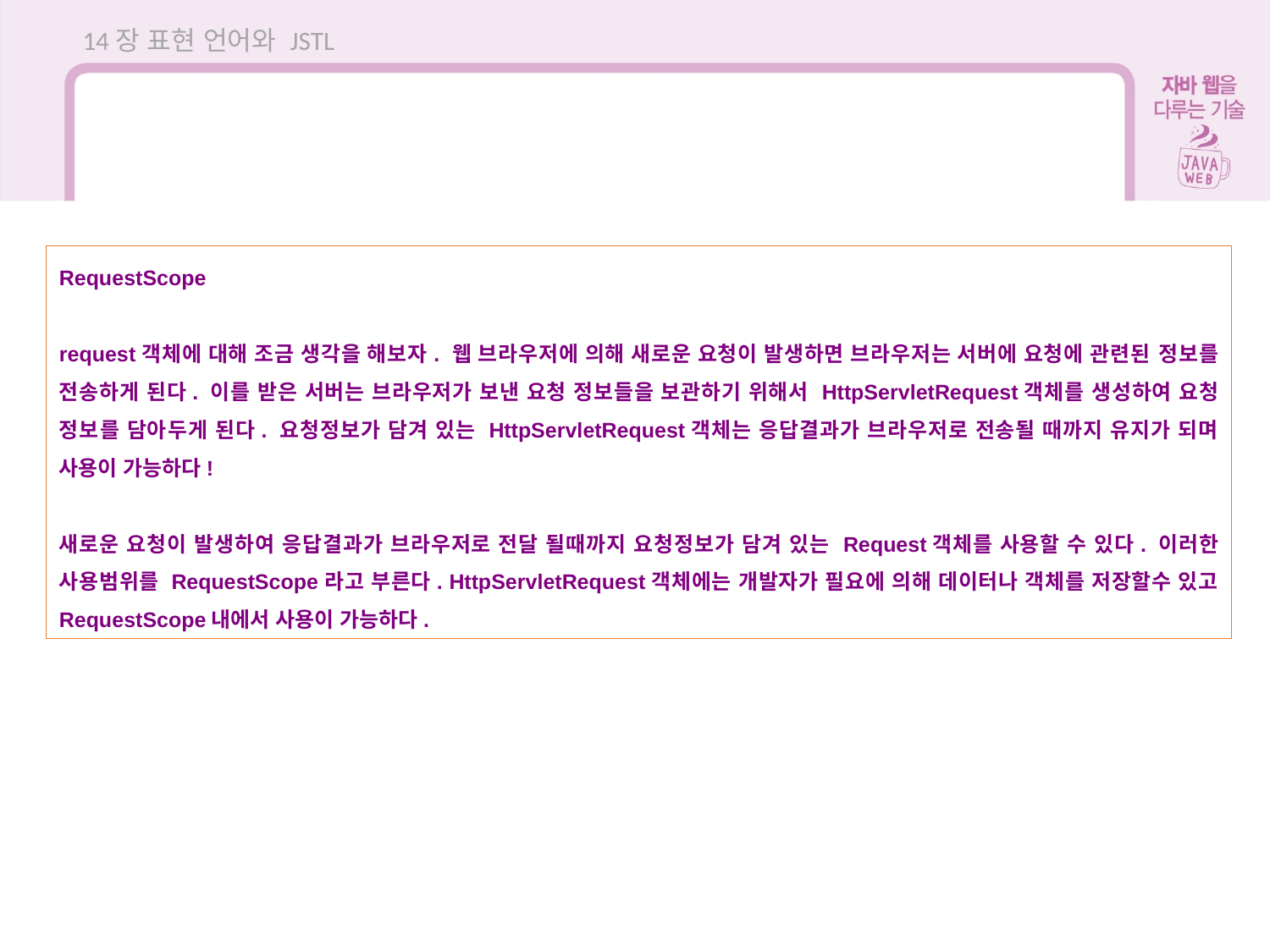

14장 표현 언어와 JSTL
RequestScope

request객체에 대해 조금 생각을 해보자. 웹 브라우저에 의해 새로운 요청이 발생하면 브라우저는 서버에 요청에 관련된 정보를 전송하게 된다. 이를 받은 서버는 브라우저가 보낸 요청 정보들을 보관하기 위해서 HttpServletRequest객체를 생성하여 요청 정보를 담아두게 된다. 요청정보가 담겨 있는 HttpServletRequest객체는 응답결과가 브라우저로 전송될 때까지 유지가 되며 사용이 가능하다!

새로운 요청이 발생하여 응답결과가 브라우저로 전달 될때까지 요청정보가 담겨 있는 Request객체를 사용할 수 있다. 이러한 사용범위를 RequestScope라고 부른다. HttpServletRequest객체에는 개발자가 필요에 의해 데이터나 객체를 저장할수 있고 RequestScope내에서 사용이 가능하다.